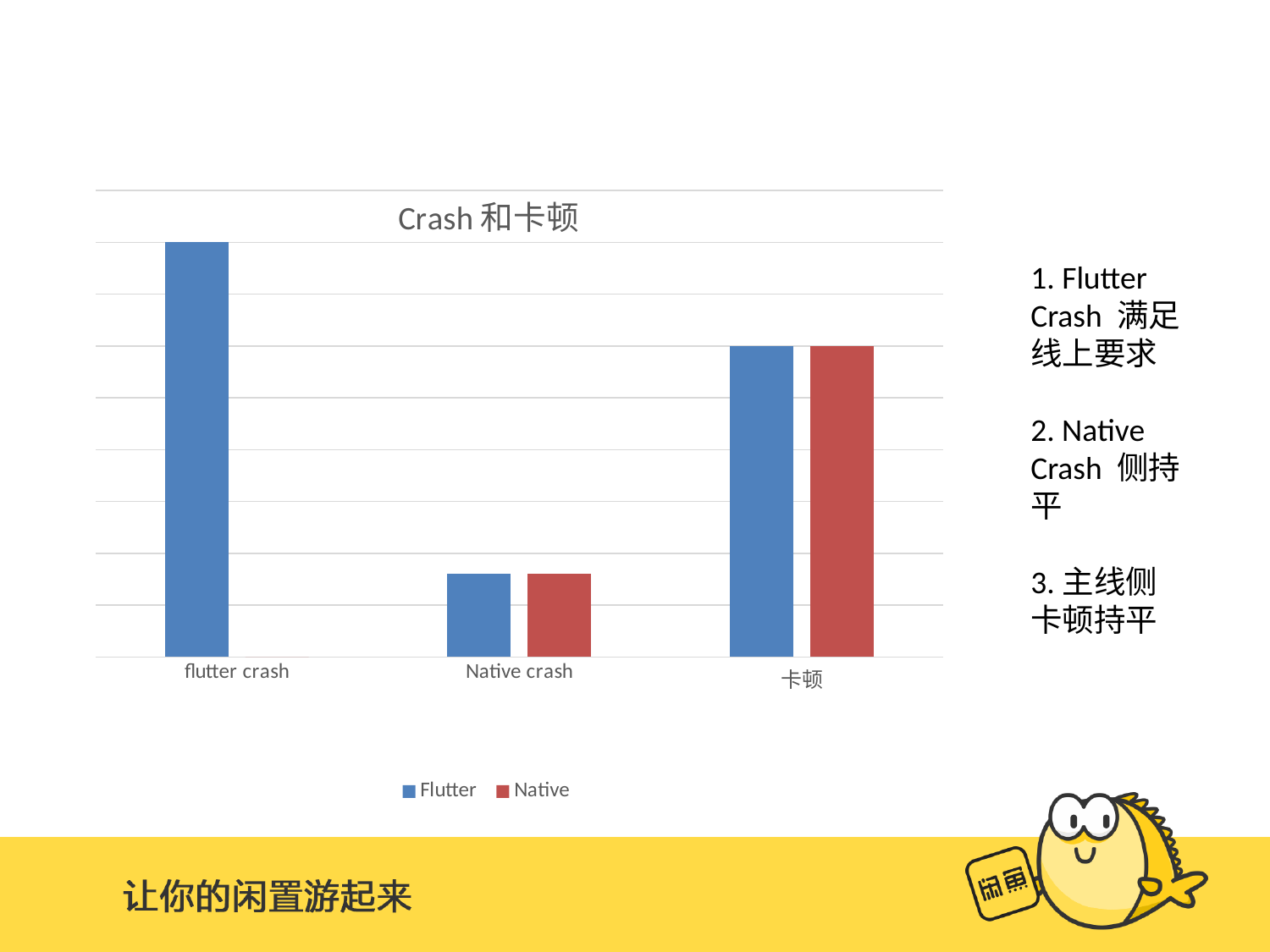

### Chart: Crash和卡顿

| Category | Flutter  | Native  |
|---|---|---|
| flutter crash | 0.004 | 0.0 |
| Native crash | 0.0008 | 0.0008 |
| 卡顿 | 0.003 | 0.003 |
1. Flutter Crash 满足线上要求

2. Native Crash 侧持平

3.主线侧卡顿持平